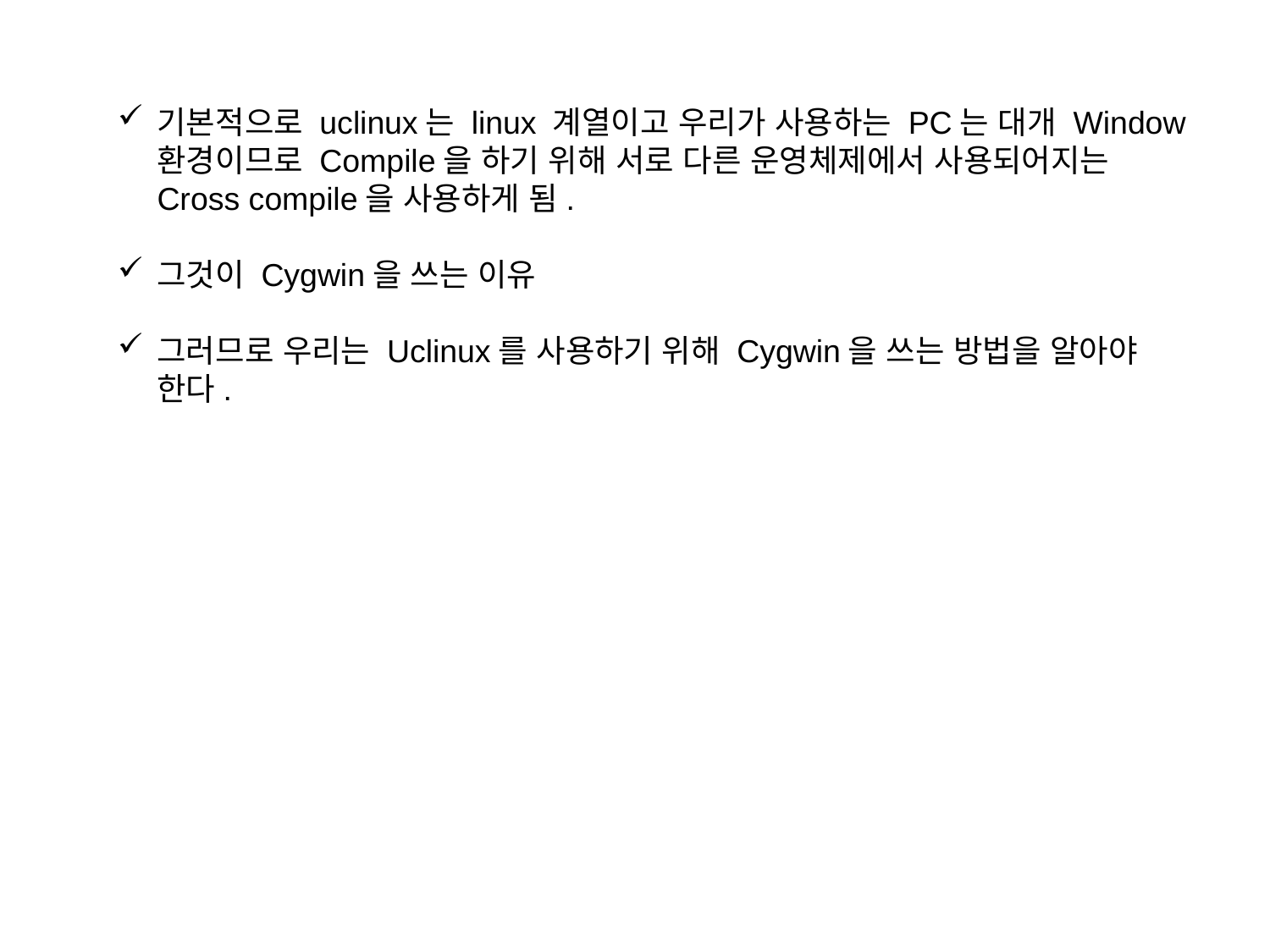

기본적으로 uclinux는 linux 계열이고 우리가 사용하는 PC는 대개 Window 환경이므로 Compile을 하기 위해 서로 다른 운영체제에서 사용되어지는 Cross compile을 사용하게 됨.

그것이 Cygwin을 쓰는 이유

그러므로 우리는 Uclinux를 사용하기 위해 Cygwin을 쓰는 방법을 알아야 한다.